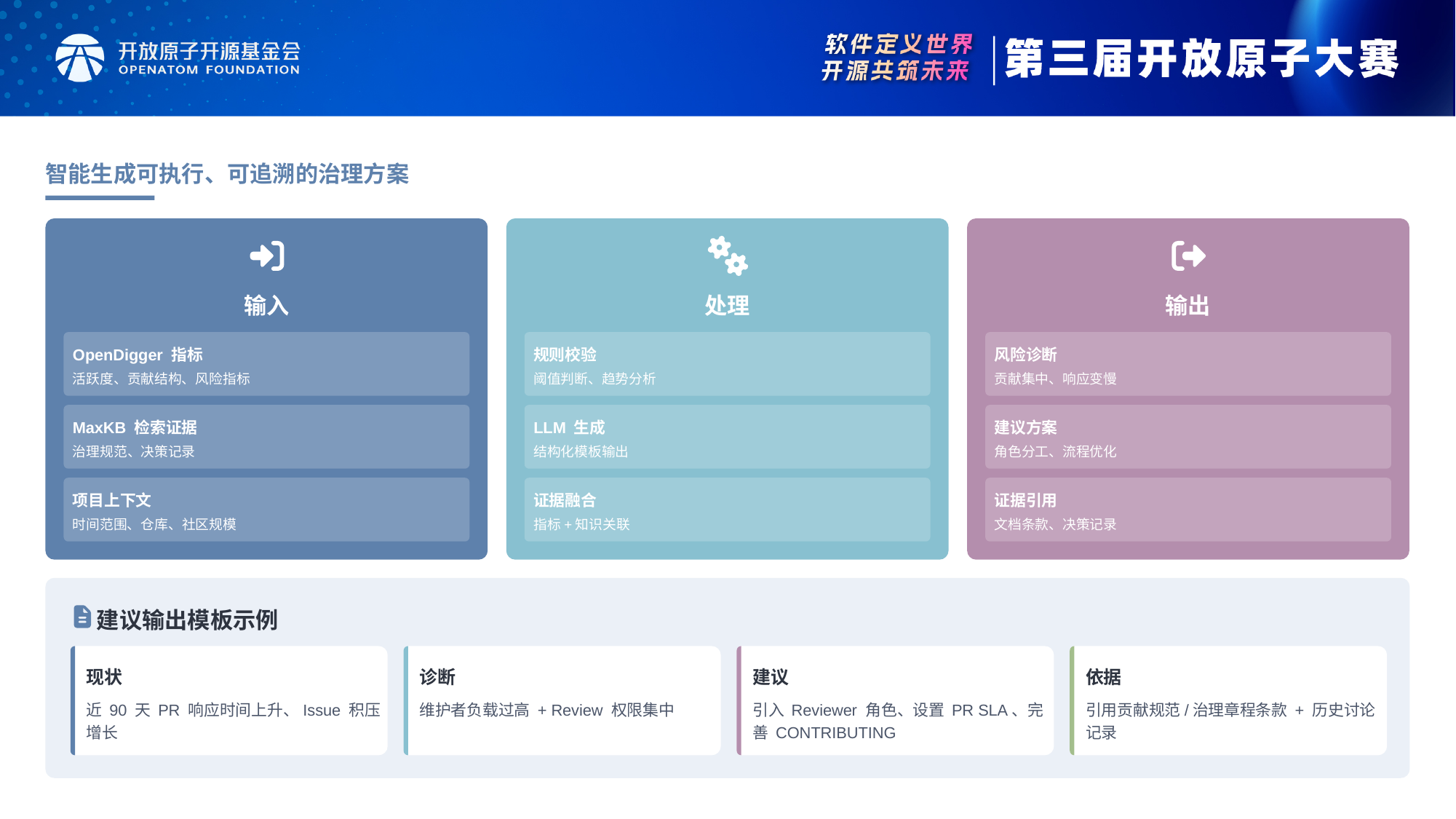

智能生成可执行、可追溯的治理方案

输入
处理
输出

OpenDigger 指标
规则校验
风险诊断
活跃度、贡献结构、风险指标
阈值判断、趋势分析
贡献集中、响应变慢

MaxKB 检索证据
LLM 生成
建议方案
治理规范、决策记录
结构化模板输出
角色分工、流程优化

项目上下文
证据融合
证据引用
时间范围、仓库、社区规模
指标+知识关联
文档条款、决策记录

建议输出模板示例

现状
诊断
建议
依据
近 90 天 PR 响应时间上升、Issue 积压增长
维护者负载过高 + Review 权限集中
引入 Reviewer 角色、设置 PR SLA、完善 CONTRIBUTING
引用贡献规范/治理章程条款 + 历史讨论记录